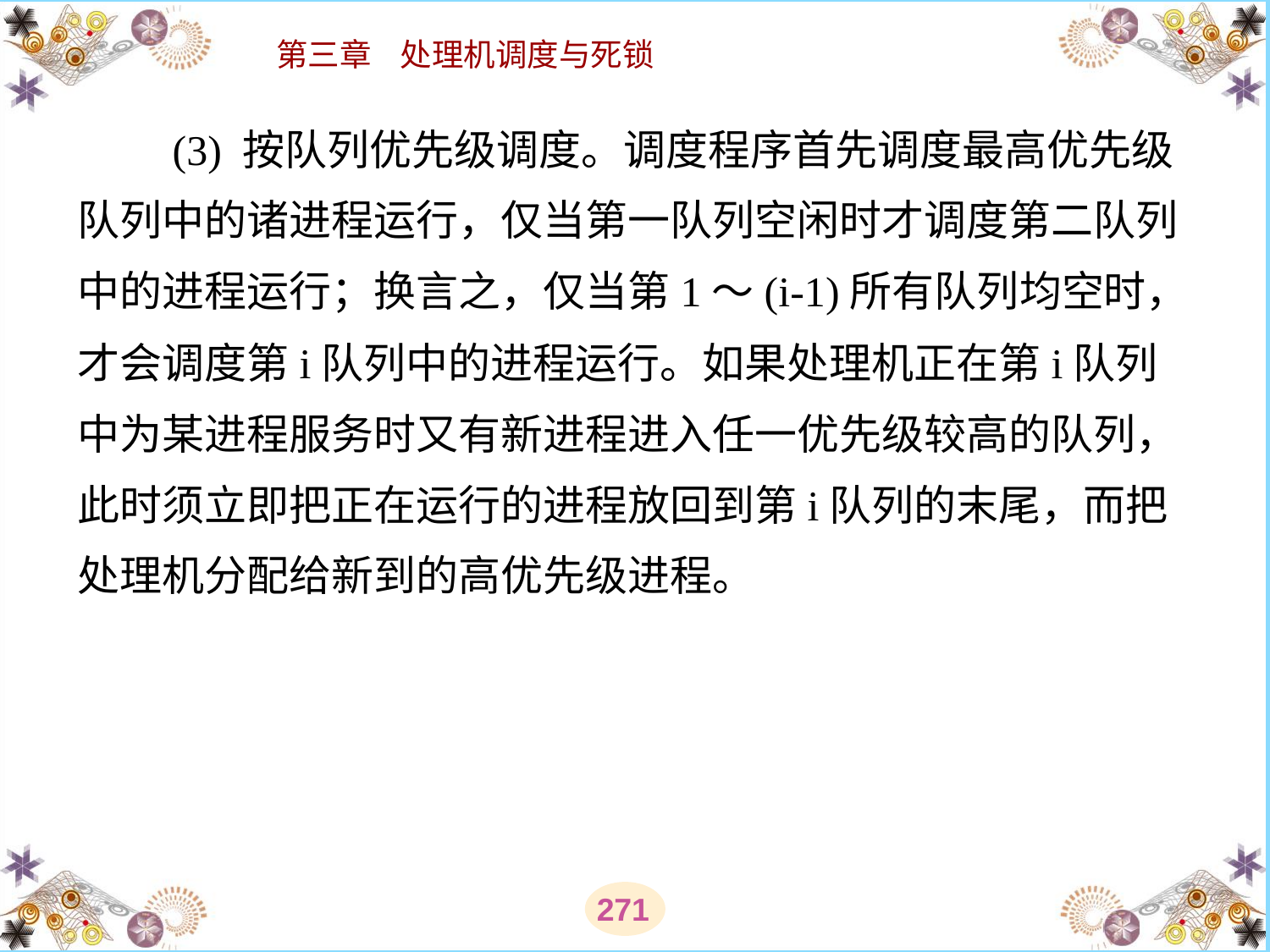

# (3) 按队列优先级调度。调度程序首先调度最高优先级队列中的诸进程运行，仅当第一队列空闲时才调度第二队列中的进程运行；换言之，仅当第1～(i-1)所有队列均空时，才会调度第i队列中的进程运行。如果处理机正在第i队列中为某进程服务时又有新进程进入任一优先级较高的队列，此时须立即把正在运行的进程放回到第i队列的末尾，而把处理机分配给新到的高优先级进程。